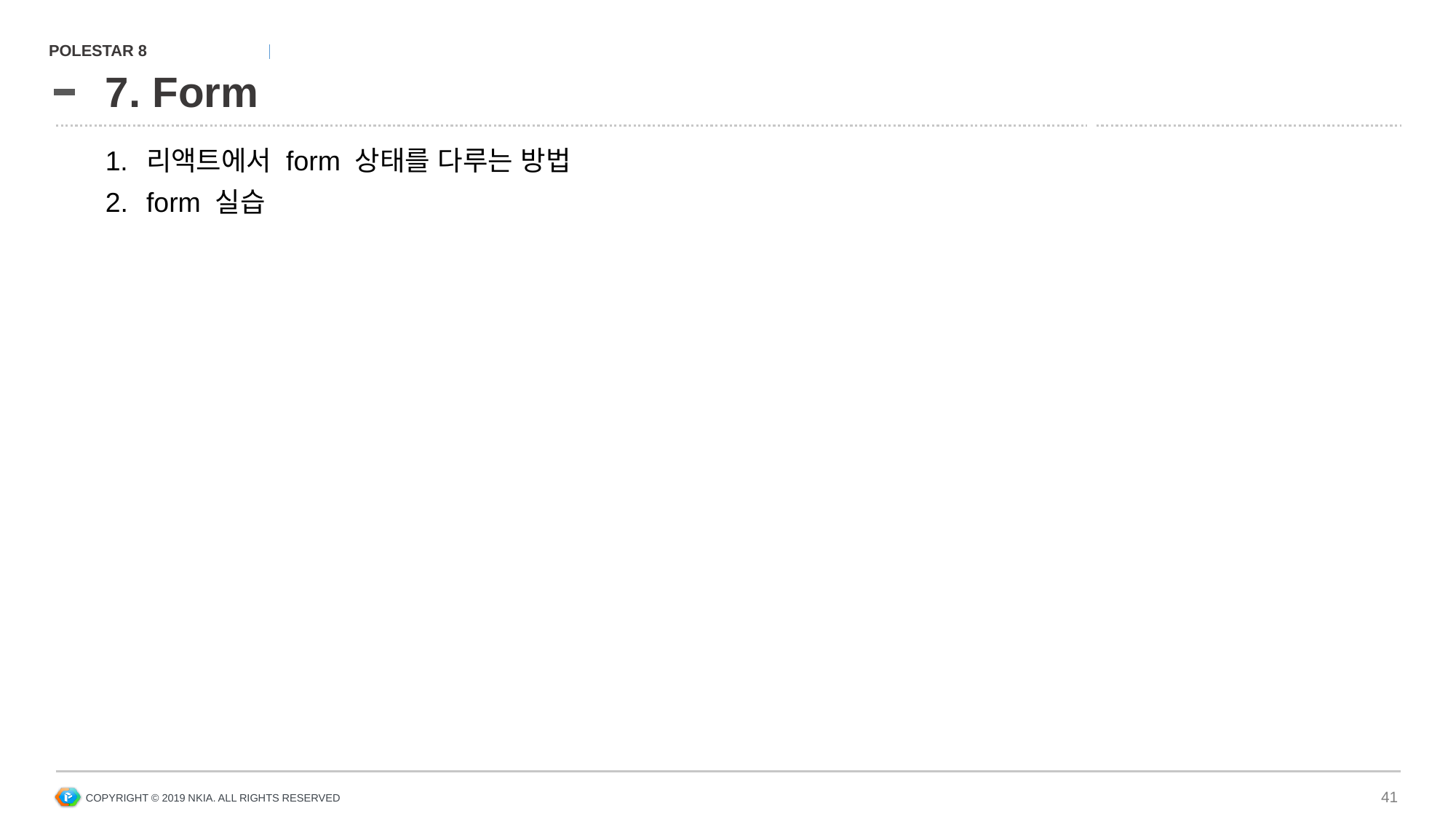

# 7. Form
리액트에서 form 상태를 다루는 방법
form 실습